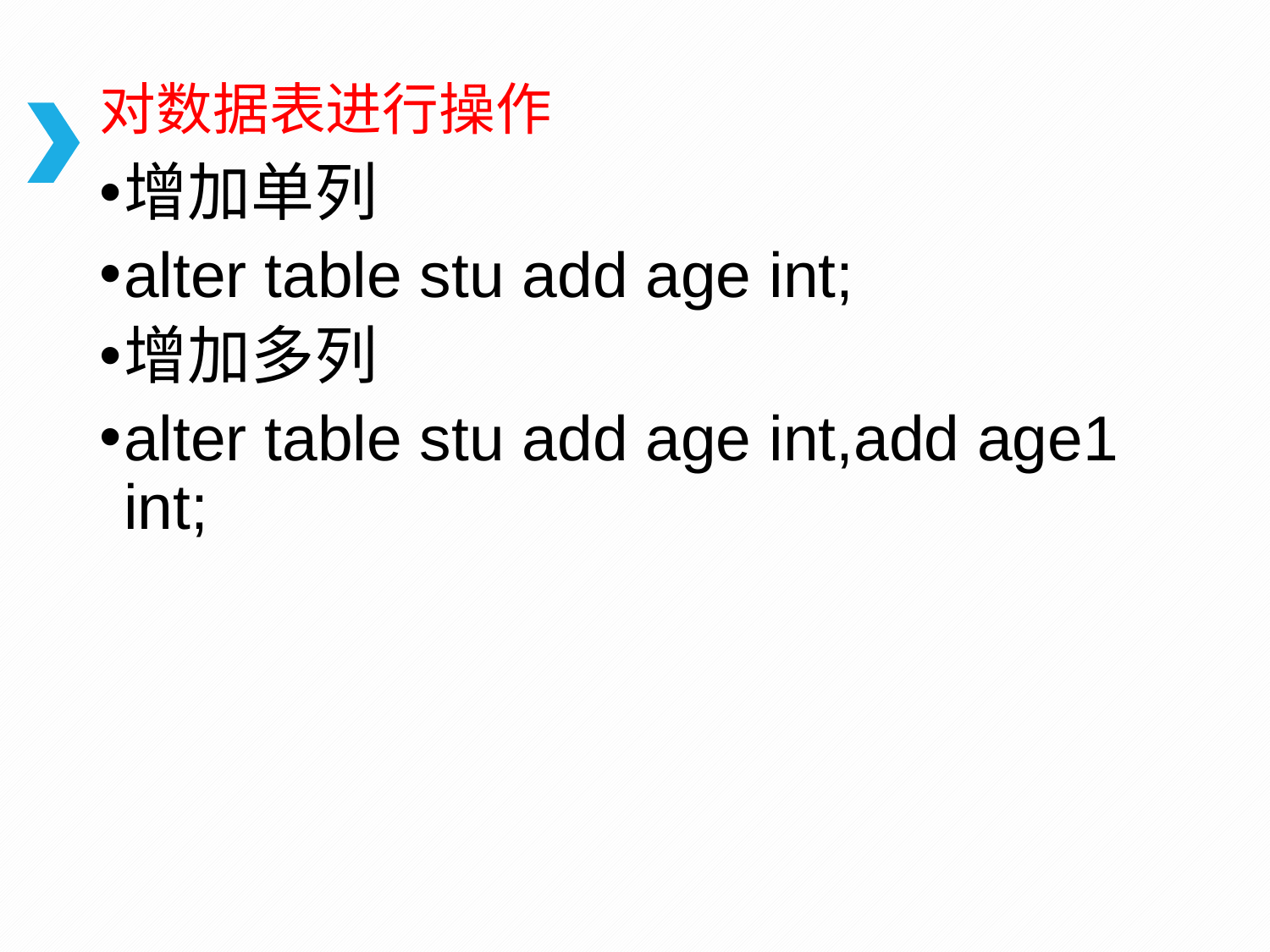

# 对数据表进行操作
增加单列
alter table stu add age int;
增加多列
alter table stu add age int,add age1 int;